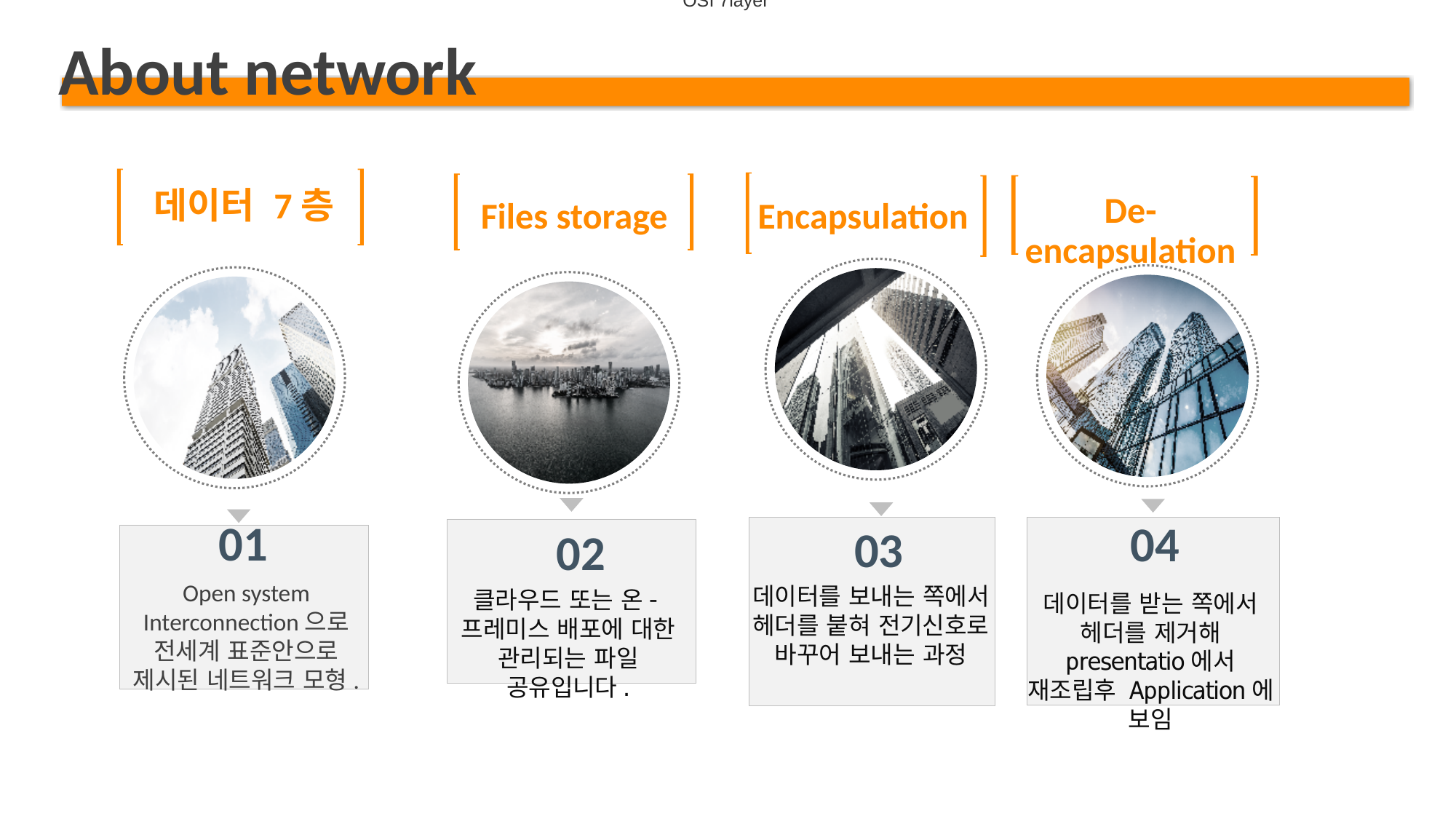

OSI 7layer
About network

데이터 7층
De-encapsulation
Files storage
Encapsulation

01
Open system Interconnection으로 전세계 표준안으로 제시된 네트워크 모형.

04
데이터를 받는 쪽에서 헤더를 제거해 presentatio에서 재조립후 Application에 보임

03
데이터를 보내는 쪽에서 헤더를 붙혀 전기신호로 바꾸어 보내는 과정
02
클라우드 또는 온-프레미스 배포에 대한 관리되는 파일 공유입니다.